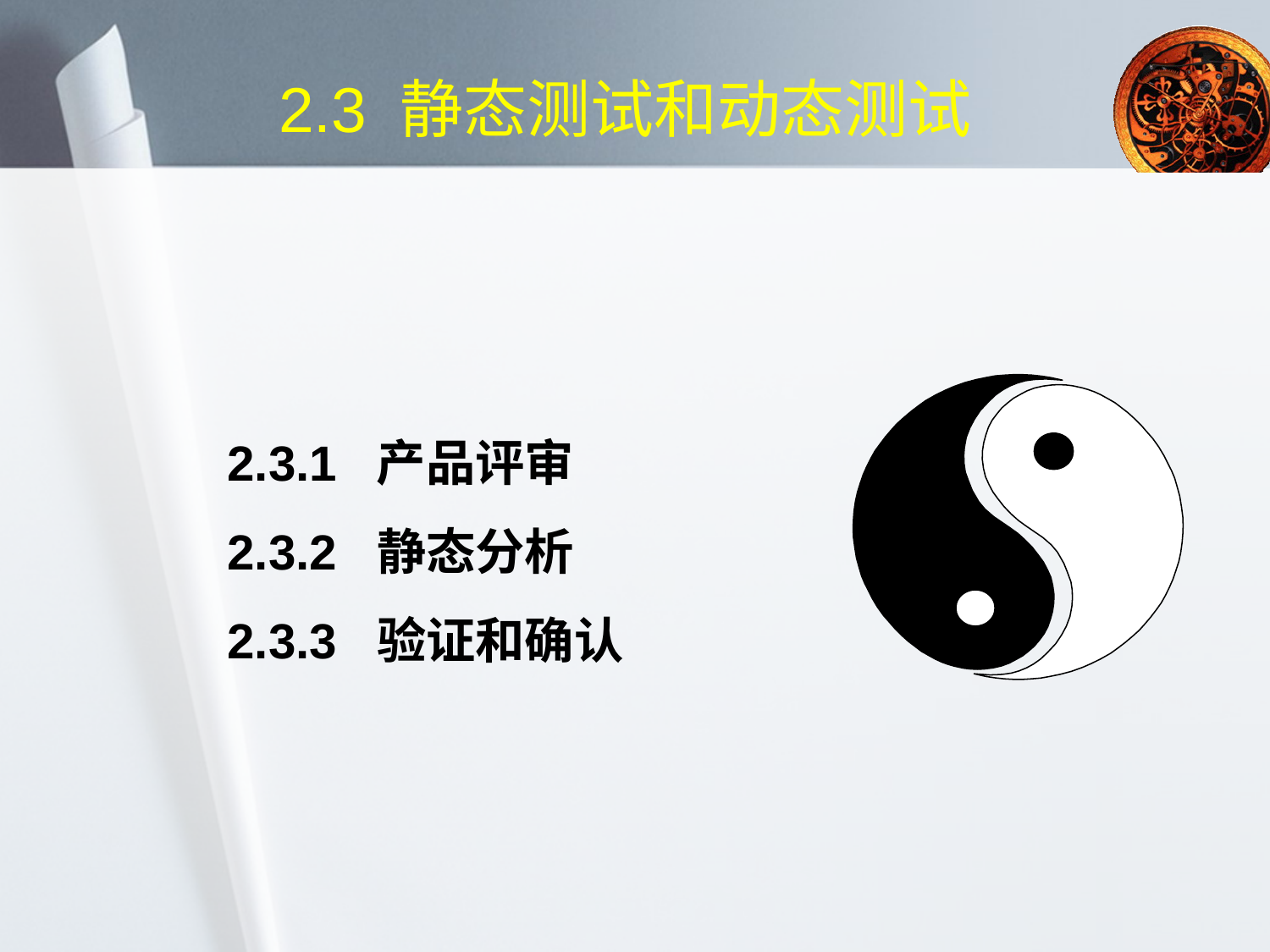

# 2.3 静态测试和动态测试

2.3.1  产品评审
2.3.2  静态分析
2.3.3  验证和确认